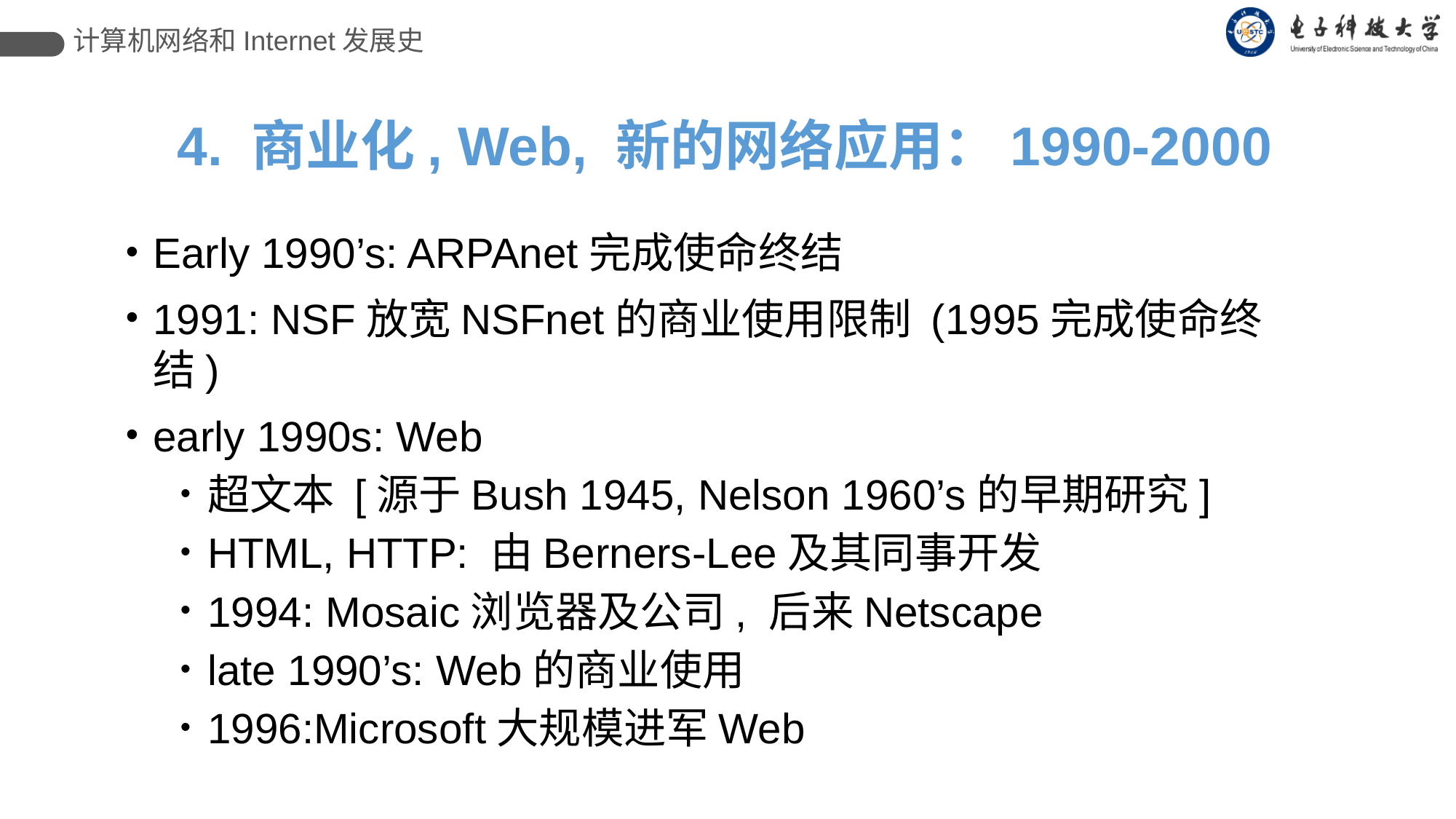

计算机网络和Internet发展史

     4. 商业化, Web, 新的网络应用：1990-2000
Early 1990’s: ARPAnet完成使命终结
1991: NSF放宽NSFnet的商业使用限制 (1995完成使命终结)
early 1990s: Web
超文本 [源于Bush 1945, Nelson 1960’s的早期研究]
HTML, HTTP: 由Berners-Lee及其同事开发
1994: Mosaic浏览器及公司, 后来Netscape
late 1990’s: Web的商业使用
1996:Microsoft大规模进军Web